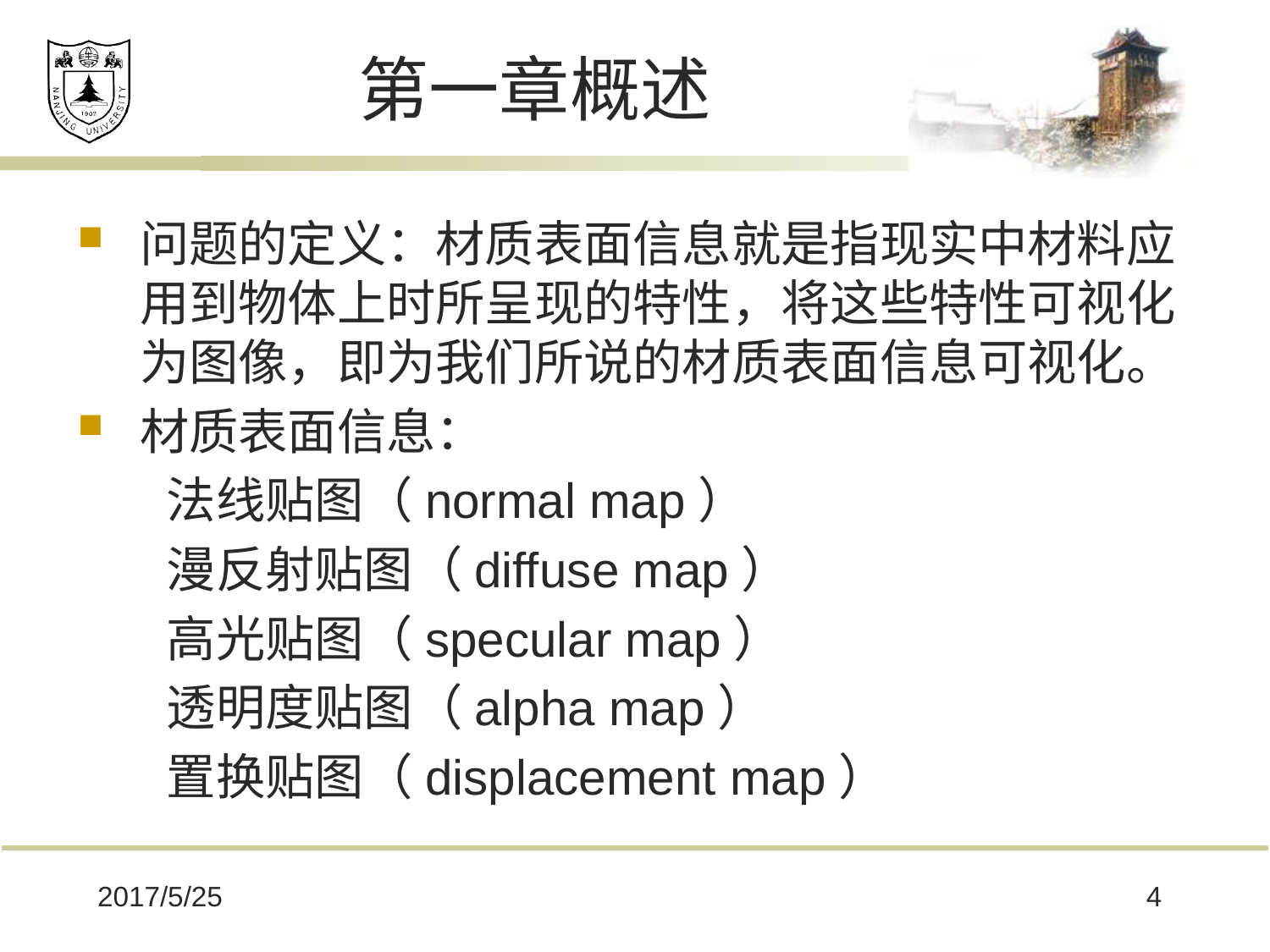

# 第一章概述
问题的定义：材质表面信息就是指现实中材料应用到物体上时所呈现的特性，将这些特性可视化为图像，即为我们所说的材质表面信息可视化。
材质表面信息：
       法线贴图（normal map）
       漫反射贴图（diffuse map）
       高光贴图（specular map）
       透明度贴图（alpha map）
       置换贴图（displacement map）
2017/5/25
4